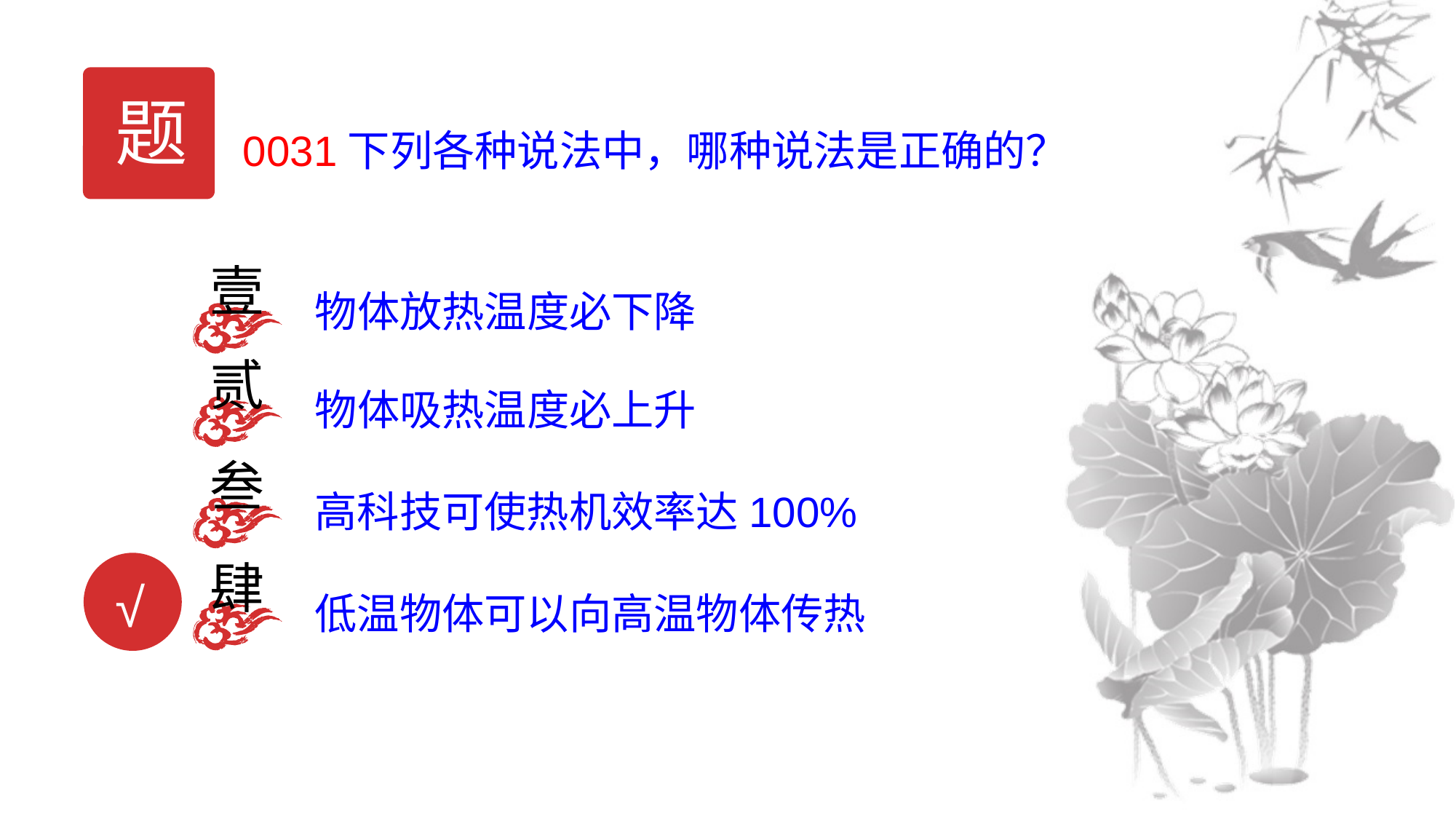

题
0031下列各种说法中，哪种说法是正确的？
壹

物体放热温度必下降
贰

物体吸热温度必上升
叁

高科技可使热机效率达100%
肆

低温物体可以向高温物体传热

√